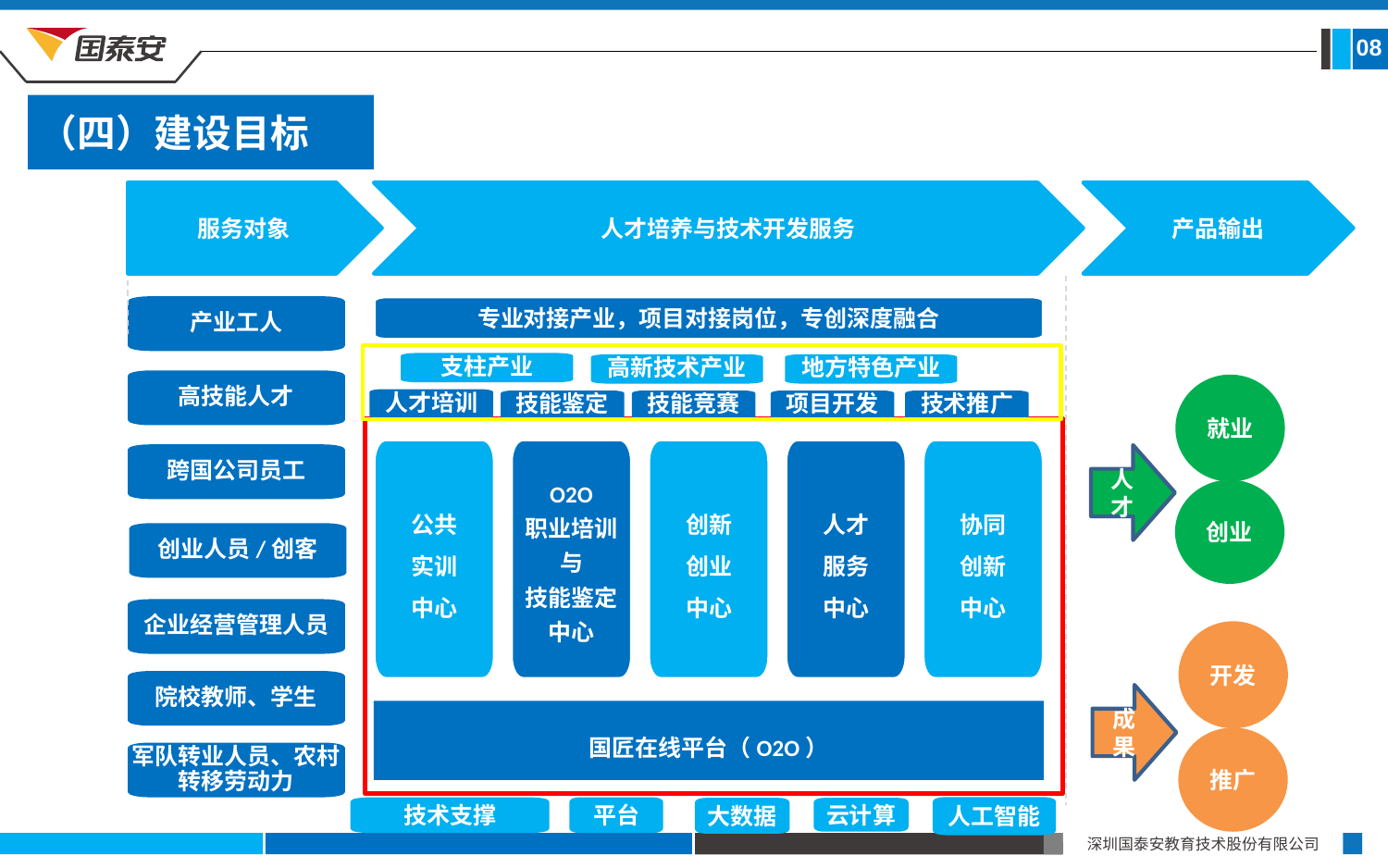

08
（四）建设目标
服务对象
人才培养与技术开发服务
产品输出
产业工人
专业对接产业，项目对接岗位，专创深度融合
公共
实训
中心
创新
创业
中心
人才
服务
中心
协同
创新
中心
O2O
职业培训
与
技能鉴定
中心
国匠在线平台（O2O）

支柱产业
高新技术产业
地方特色产业
高技能人才
就业
人才培训
技能鉴定
技能竞赛
项目开发
技术推广

跨国公司员工
人才
创业
创业人员/创客

企业经营管理人员
开发
院校教师、学生
成果
推广
军队转业人员、农村转移劳动力
人工智能
技术支撑
平台
大数据
云计算